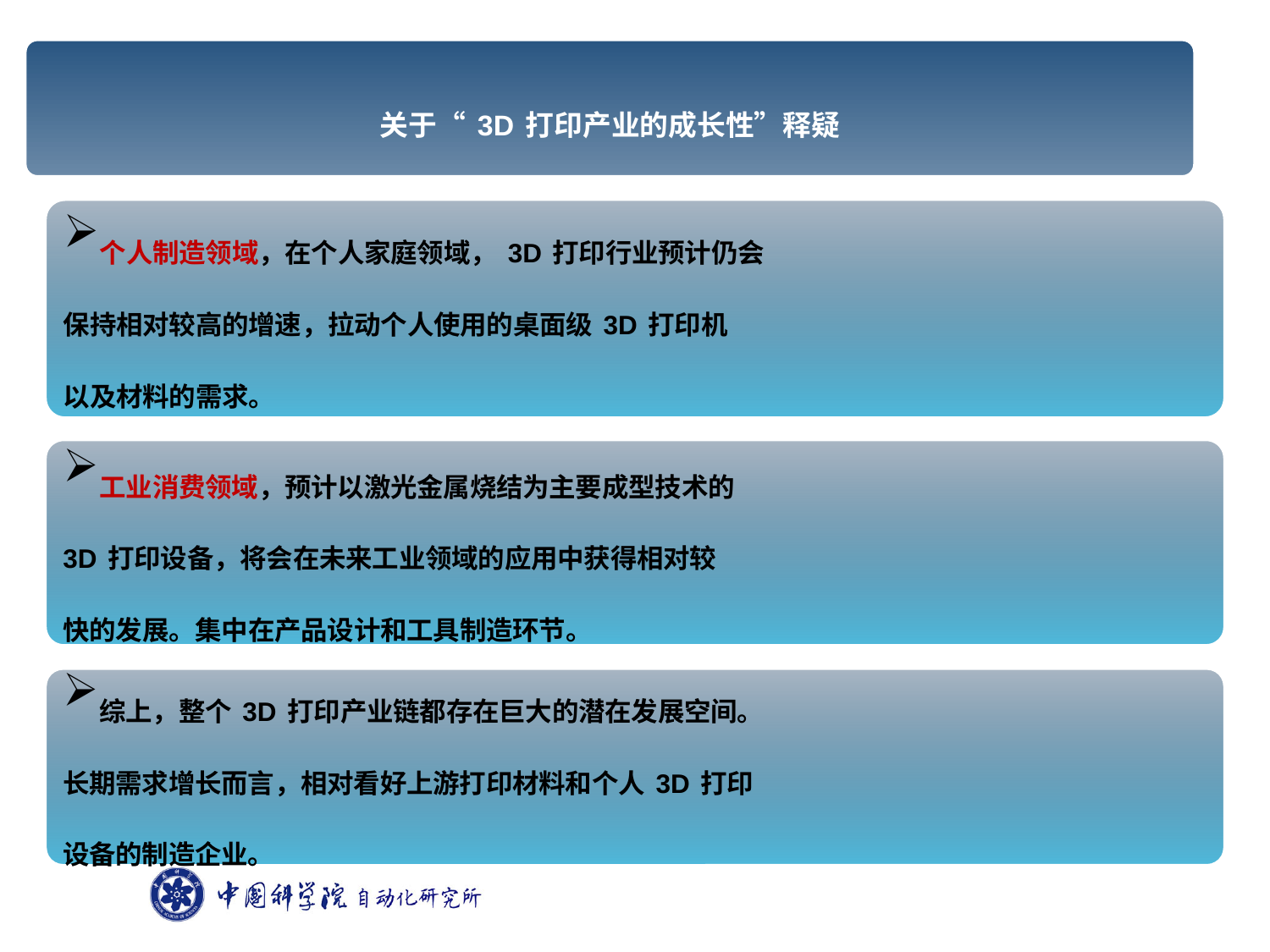

关于“3D打印产业的成长性”释疑
个人制造领域，在个人家庭领域，3D打印行业预计仍会
保持相对较高的增速，拉动个人使用的桌面级3D打印机
以及材料的需求。
工业消费领域，预计以激光金属烧结为主要成型技术的
3D打印设备，将会在未来工业领域的应用中获得相对较
快的发展。集中在产品设计和工具制造环节。
综上，整个3D打印产业链都存在巨大的潜在发展空间。
长期需求增长而言，相对看好上游打印材料和个人3D打印
设备的制造企业。